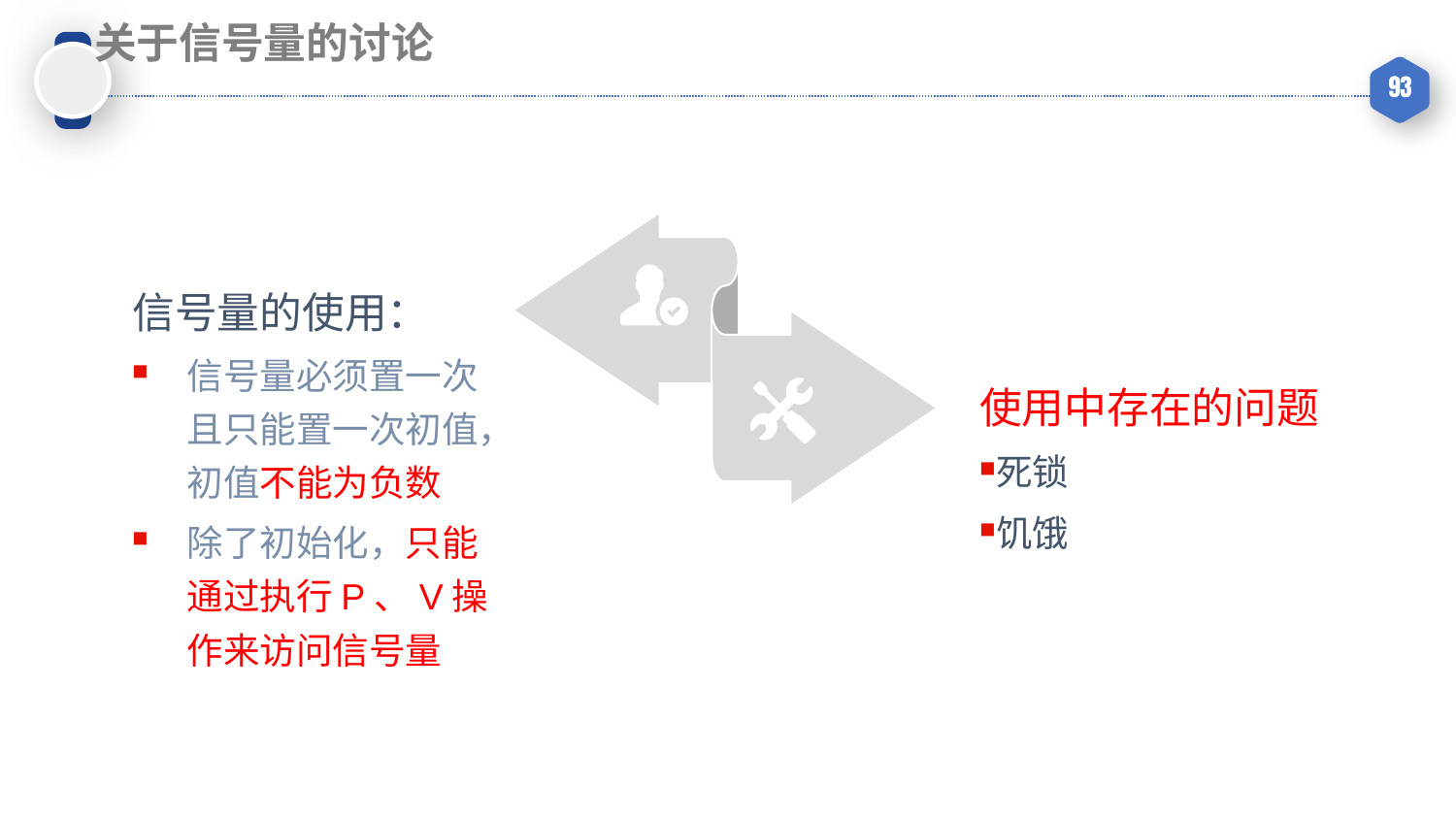

关于信号量的讨论

信号量的使用：
信号量必须置一次且只能置一次初值，初值不能为负数
除了初始化，只能通过执行P、V操作来访问信号量

使用中存在的问题
死锁
饥饿